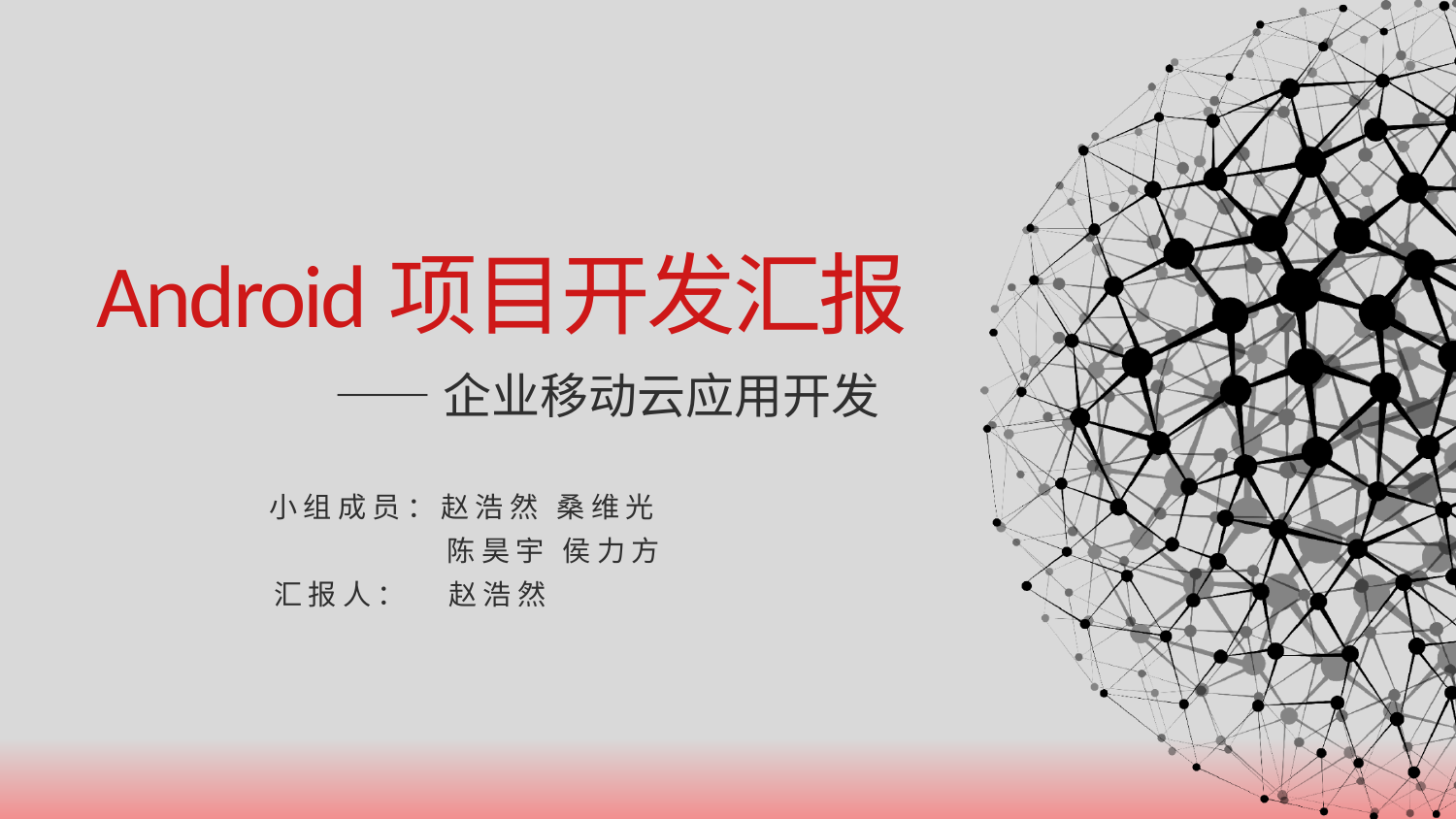

Android项目开发汇报
——企业移动云应用开发
  小组成员：赵浩然 桑维光
               陈昊宇 侯力方
 汇报人：   赵浩然